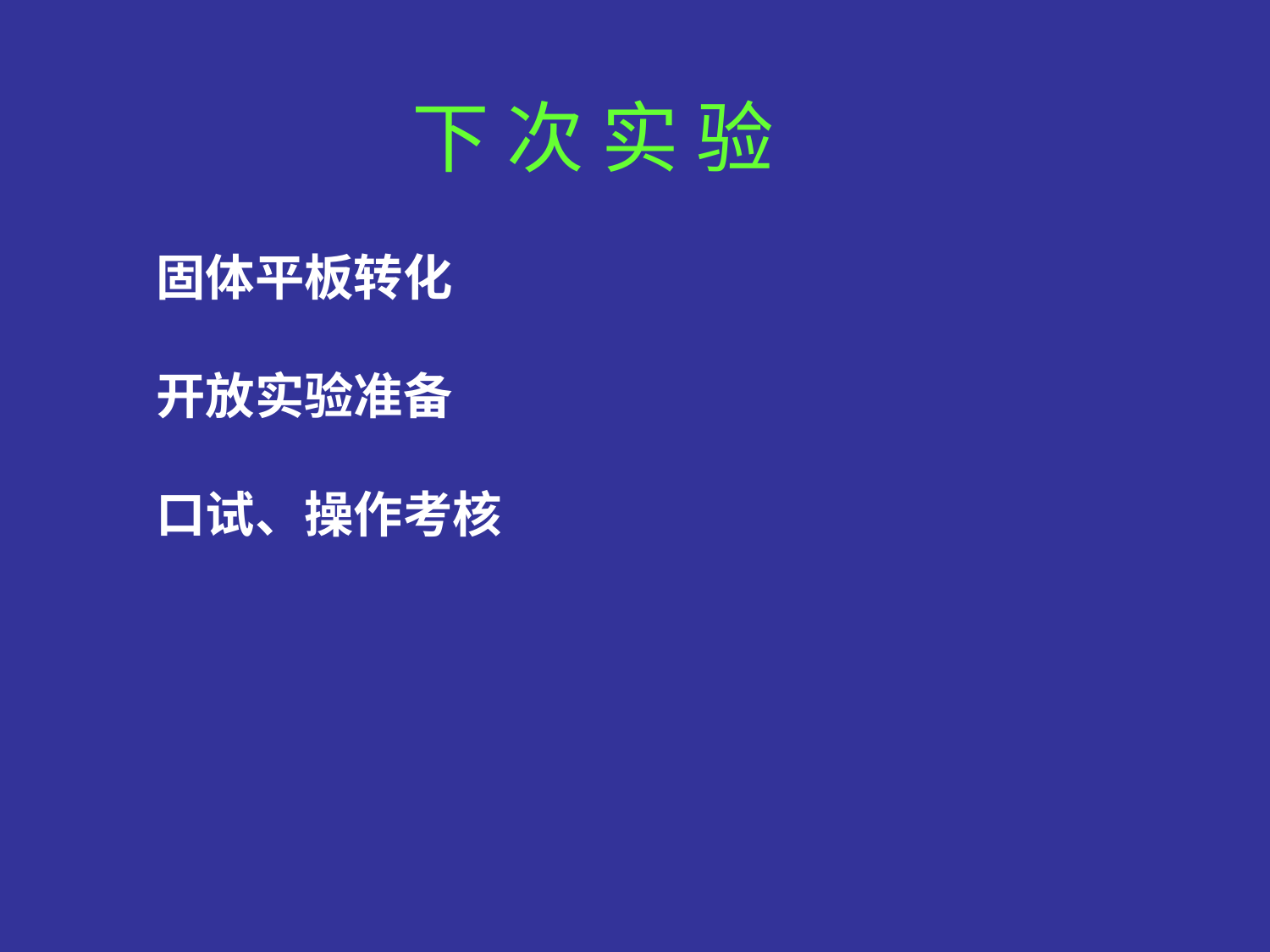

# 下 次 实 验
        固体平板转化

        开放实验准备

        口试、操作考核